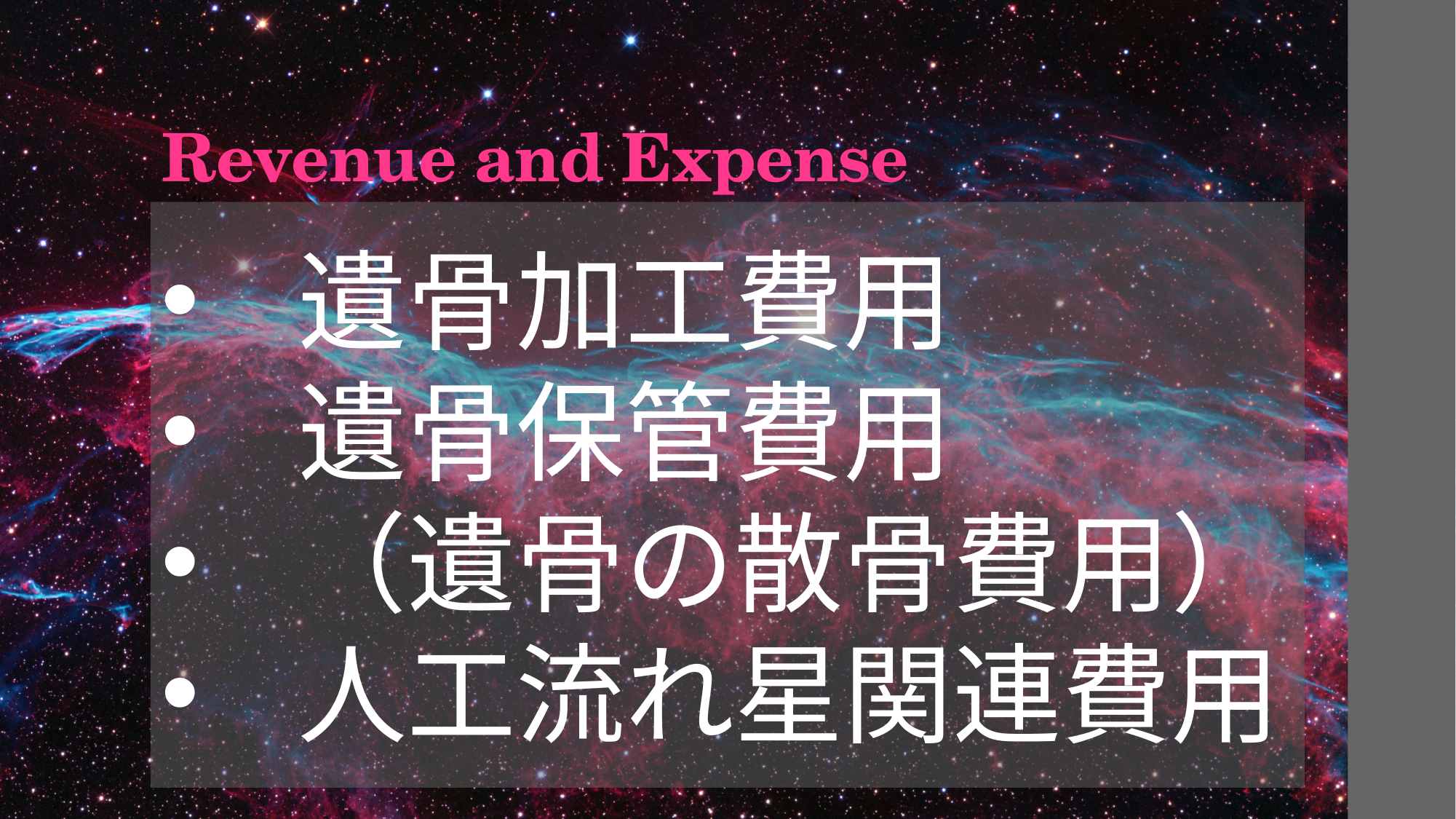

# Revenue and Expense
遺骨加工費用
遺骨保管費用
（遺骨の散骨費用）
人工流れ星関連費用